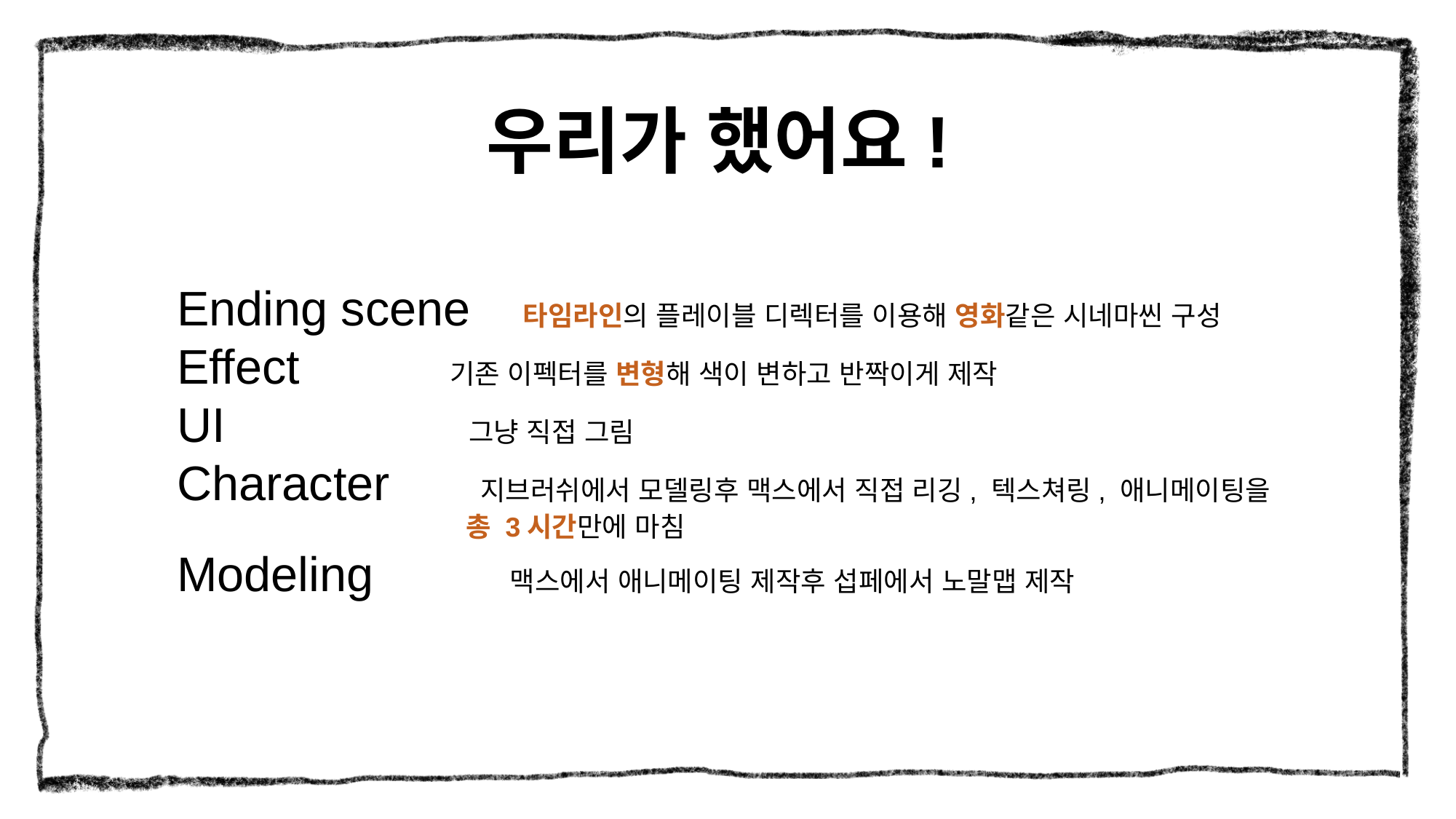

# 우리가 했어요!
Ending scene      타임라인의 플레이블 디렉터를 이용해 영화같은 시네마씬 구성
Effect                  기존 이펙터를 변형해 색이 변하고 반짝이게 제작
UI                               그냥 직접 그림
Character           지브러쉬에서 모델링후 맥스에서 직접 리깅, 텍스쳐링, 애니메이팅을
                                     총 3시간만에 마침
Modeling                 맥스에서 애니메이팅 제작후 섭페에서 노말맵 제작